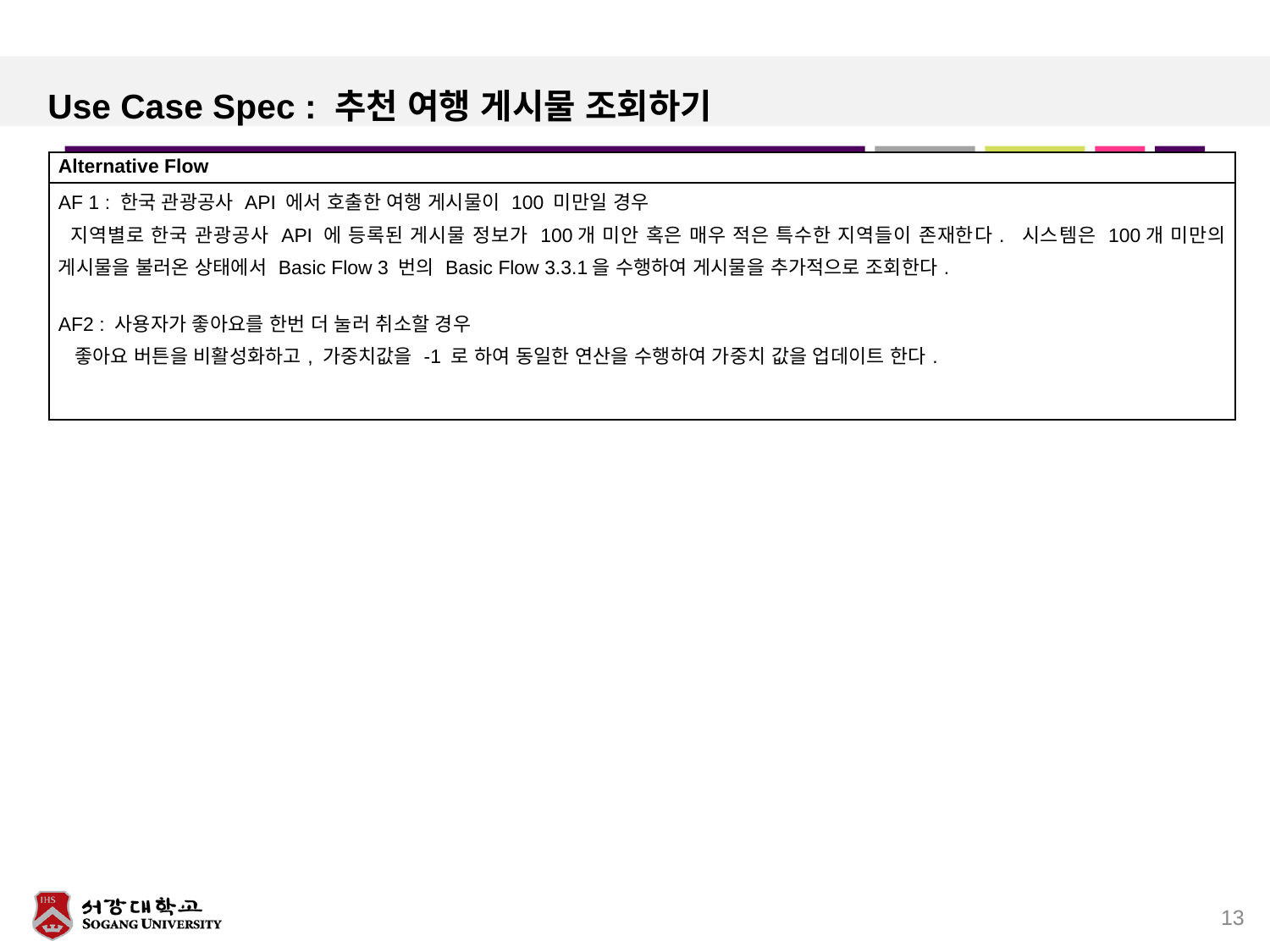

# Use Case Spec : 추천 여행 게시물 조회하기
| Alternative Flow |
| --- |
| AF 1 : 한국 관광공사 API 에서 호출한 여행 게시물이 100 미만일 경우 지역별로 한국 관광공사 API 에 등록된 게시물 정보가 100개 미안 혹은 매우 적은 특수한 지역들이 존재한다. 시스템은 100개 미만의 게시물을 불러온 상태에서 Basic Flow 3 번의 Basic Flow 3.3.1을 수행하여 게시물을 추가적으로 조회한다. AF2 : 사용자가 좋아요를 한번 더 눌러 취소할 경우 좋아요 버튼을 비활성화하고, 가중치값을 -1 로 하여 동일한 연산을 수행하여 가중치 값을 업데이트 한다. |
13